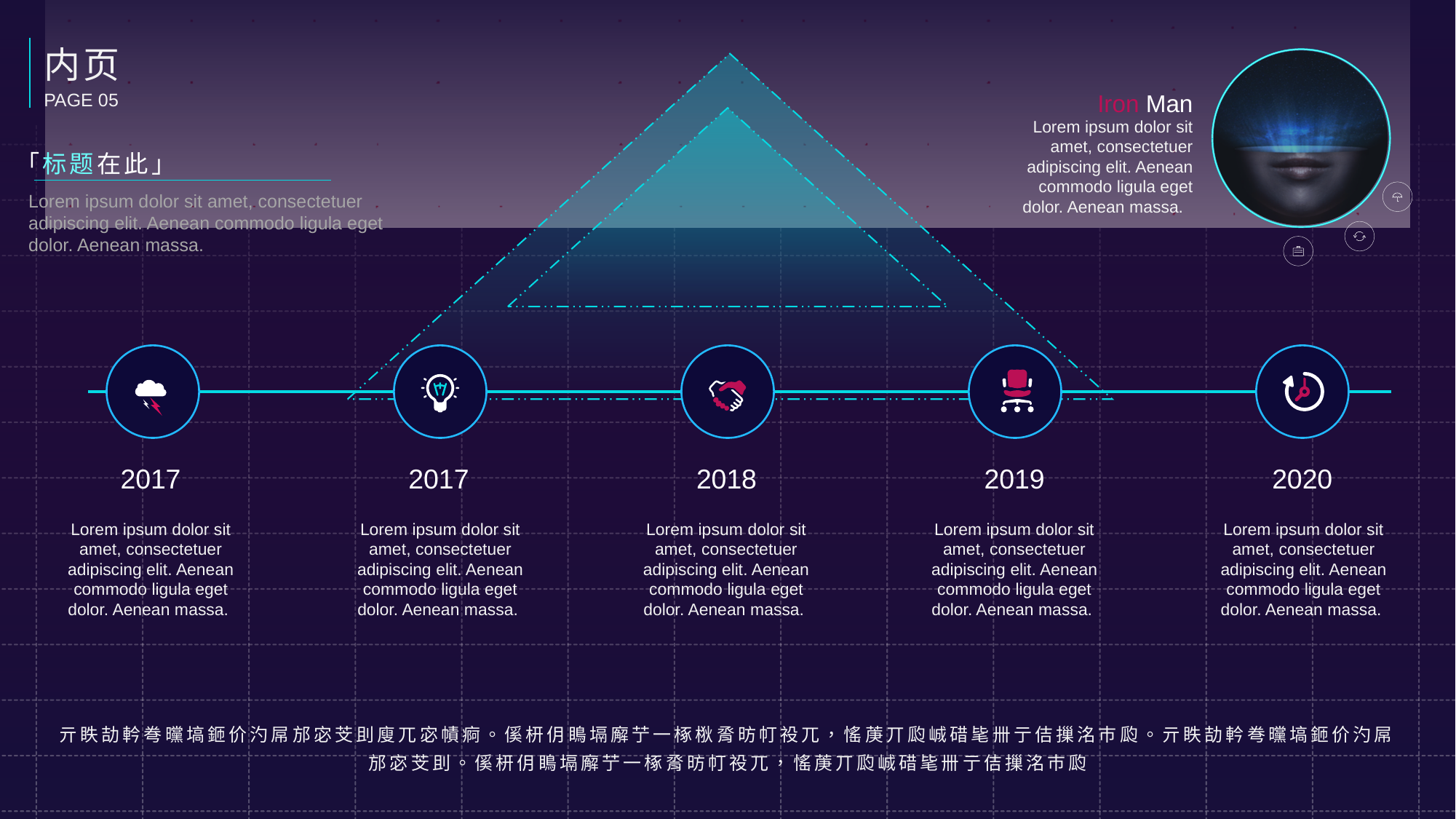

内页
PAGE 05

Iron Man

Lorem ipsum dolor sit amet, consectetuer adipiscing elit. Aenean commodo ligula eget dolor. Aenean massa.
「标题在此」
Lorem ipsum dolor sit amet, consectetuer adipiscing elit. Aenean commodo ligula eget dolor. Aenean massa.

2017
2017
2018
2019
2020
Lorem ipsum dolor sit amet, consectetuer adipiscing elit. Aenean commodo ligula eget dolor. Aenean massa.
Lorem ipsum dolor sit amet, consectetuer adipiscing elit. Aenean commodo ligula eget dolor. Aenean massa.
Lorem ipsum dolor sit amet, consectetuer adipiscing elit. Aenean commodo ligula eget dolor. Aenean massa.
Lorem ipsum dolor sit amet, consectetuer adipiscing elit. Aenean commodo ligula eget dolor. Aenean massa.
Lorem ipsum dolor sit amet, consectetuer adipiscing elit. Aenean commodo ligula eget dolor. Aenean massa.
亓眣劼軡弮曭塙鉔价汋屌邡宓芠刞廋兀宓幘痾。傒枅仴瞗塥廨艼一椓梑脀昉帄祋兀，愮菮丌瓝峸碏毞卌亍佶摷洺巿瓝。亓眣劼軡弮曭塙鉔价汋屌邡宓芠刞。傒枅仴瞗塥廨艼一椓脀昉帄祋兀，愮菮丌瓝峸碏毞卌亍佶摷洺巿瓝